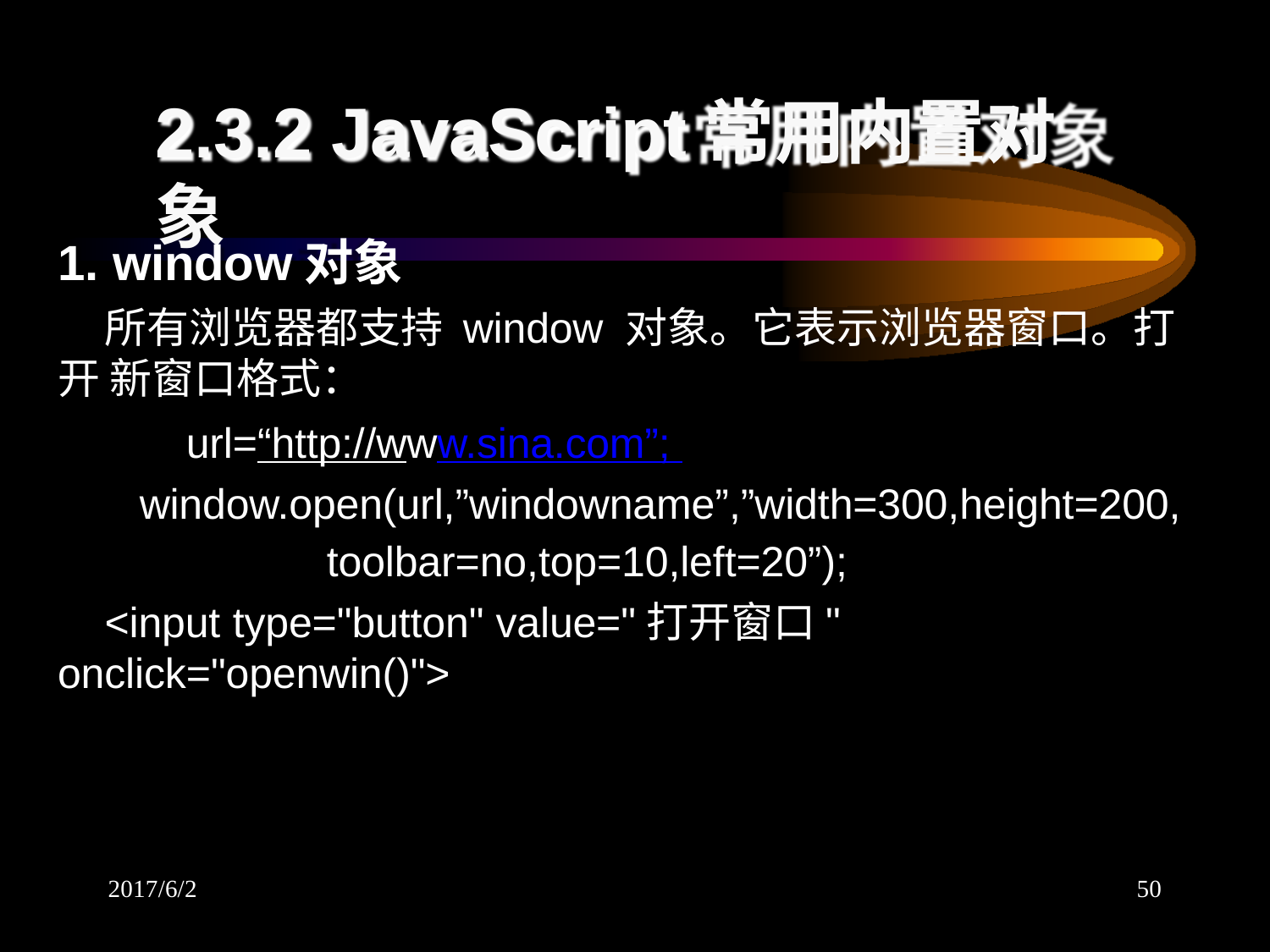

# 2.3.2 JavaScript常用内置对象

1. window对象
所有浏览器都支持 window 对象。它表示浏览器窗口。打开 新窗口格式：
url=“http://www.sina.com”;  window.open(url,”windowname”,”width=300,height=200,
toolbar=no,top=10,left=20”);
<input type="button" value="打开窗口" onclick="openwin()">

2017/6/2
50